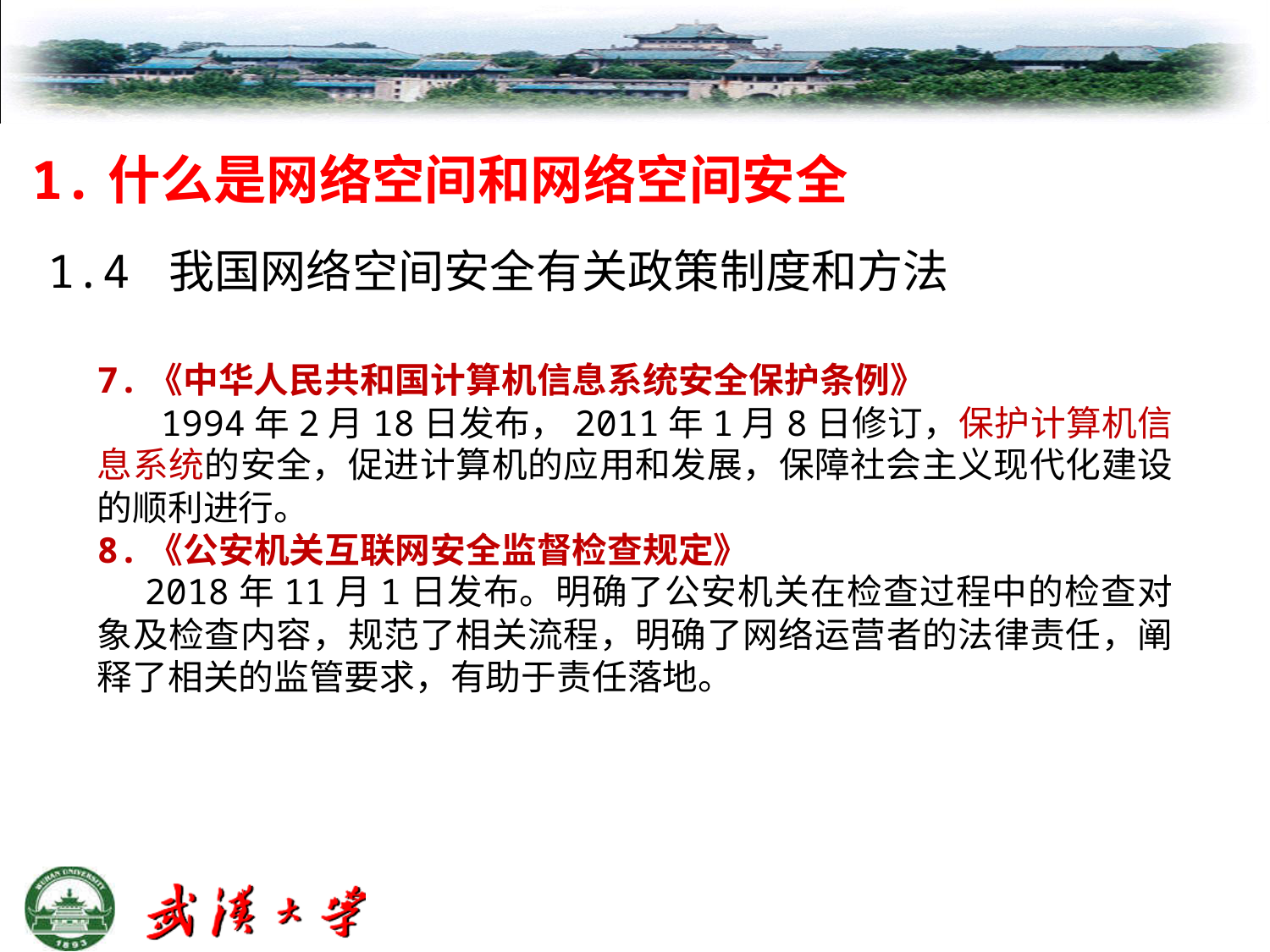

# 1.什么是网络空间和网络空间安全
1.4 我国网络空间安全有关政策制度和方法
7.《中华人民共和国计算机信息系统安全保护条例》
1994年2月18日发布，2011年1月8日修订，保护计算机信息系统的安全，促进计算机的应用和发展，保障社会主义现代化建设的顺利进行。
8.《公安机关互联网安全监督检查规定》
2018年11月1日发布。明确了公安机关在检查过程中的检查对象及检查内容，规范了相关流程，明确了网络运营者的法律责任，阐释了相关的监管要求，有助于责任落地。